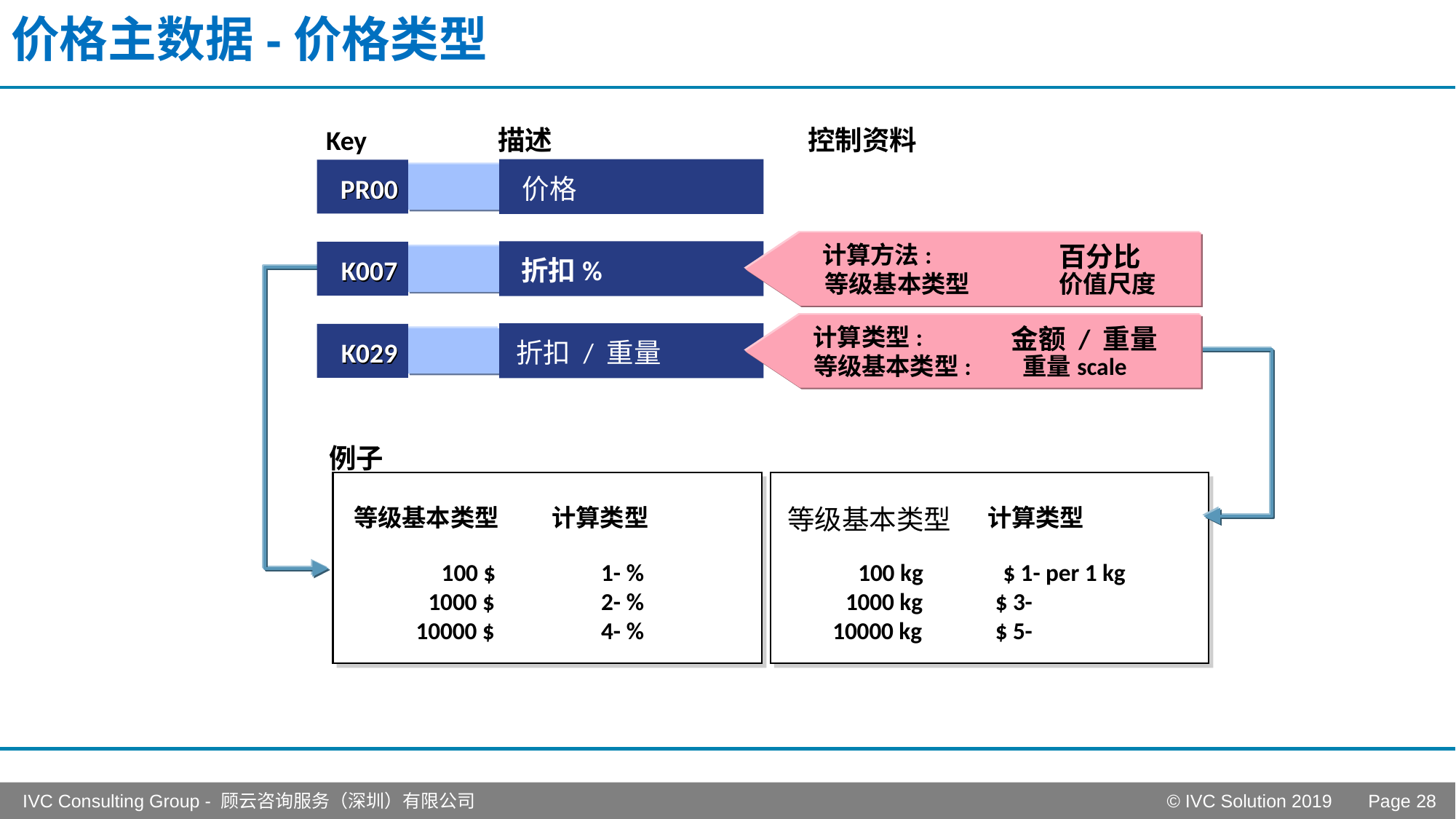

# 价格主数据-价格类型

Key
描述
控制资料

PR00
价格
PR00

计算方法:

百分比

K007
折扣%
K007

等级基本类型

价值尺度

计算类型:

金额 / 重量

K029
折扣 / 重量
K029

等级基本类型:

重量scale

例子

等级基本类型
  计算类型
等级基本类型
计算类型

100 $
1- %
100 kg
$ 1- per 1 kg
 1000 $
2- %
1000 kg
$ 3-
10000 $
4- %
10000 kg
$ 5-